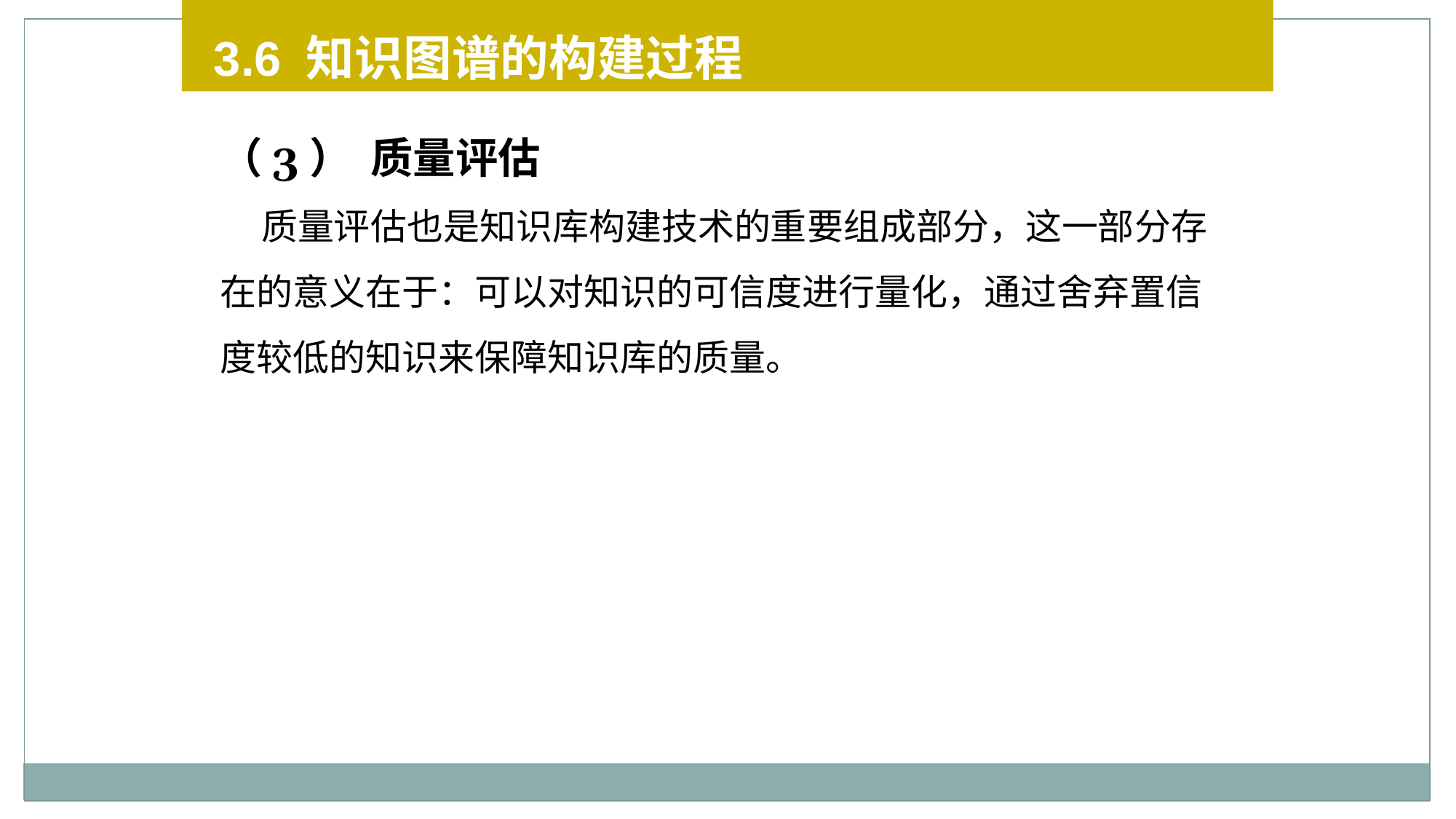

3.6 知识图谱的构建过程
（3）  质量评估
    质量评估也是知识库构建技术的重要组成部分，这一部分存在的意义在于：可以对知识的可信度进行量化，通过舍弃置信度较低的知识来保障知识库的质量。